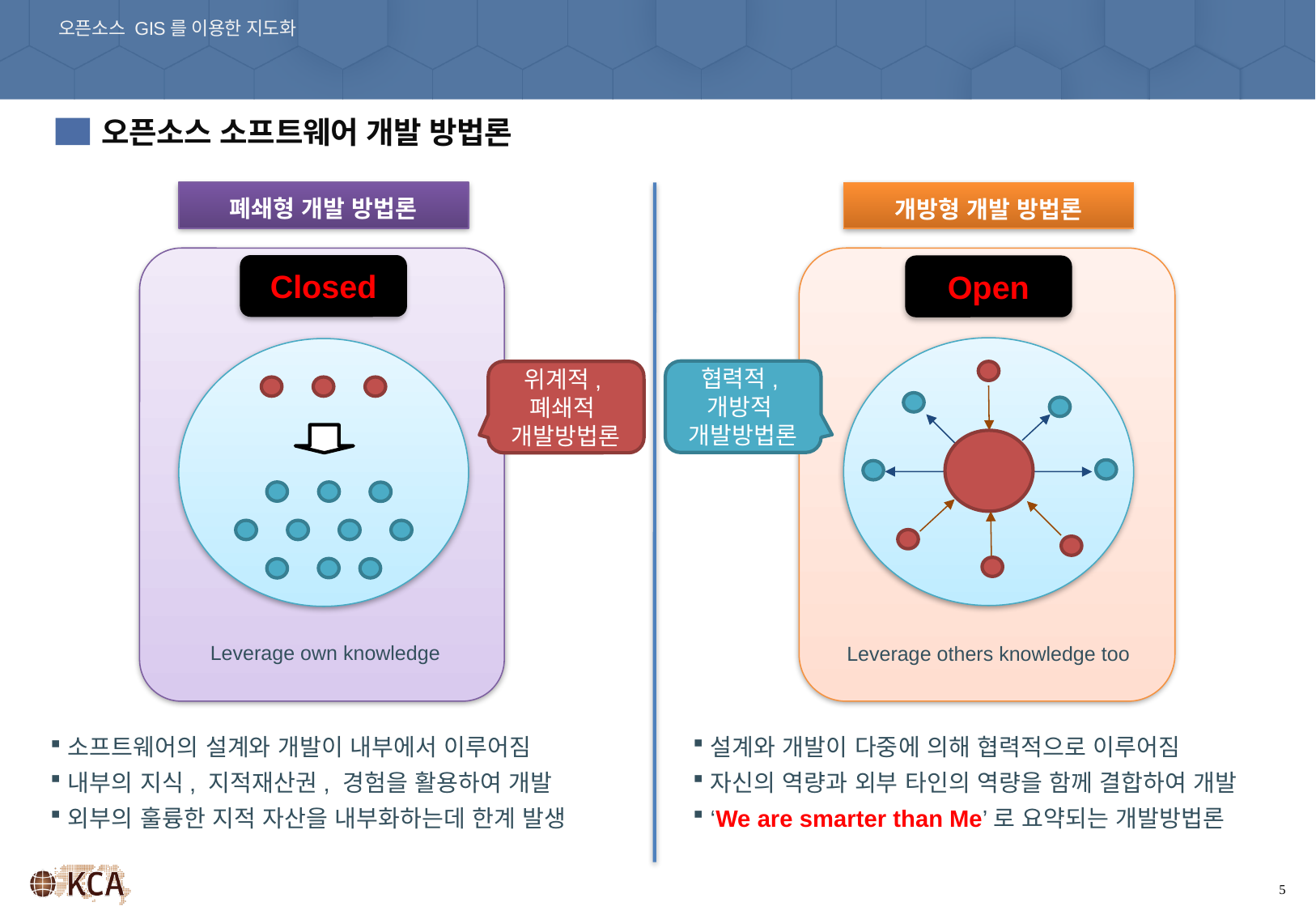

오픈소스 GIS를 이용한 지도화
01. 오픈소스 GIS 개요
오픈소스 소프트웨어 개발 방법론
2
폐쇄형 개발 방법론
개방형 개발 방법론

Closed
Open

협력적,
개방적
개발방법론
위계적,
폐쇄적
개발방법론

Leverage own knowledge
Leverage others knowledge too
설계와 개발이 다중에 의해 협력적으로 이루어짐
자신의 역량과 외부 타인의 역량을 함께 결합하여 개발
‘We are smarter than Me’로 요약되는 개발방법론
소프트웨어의 설계와 개발이 내부에서 이루어짐
내부의 지식, 지적재산권, 경험을 활용하여 개발
외부의 훌륭한 지적 자산을 내부화하는데 한계 발생
5